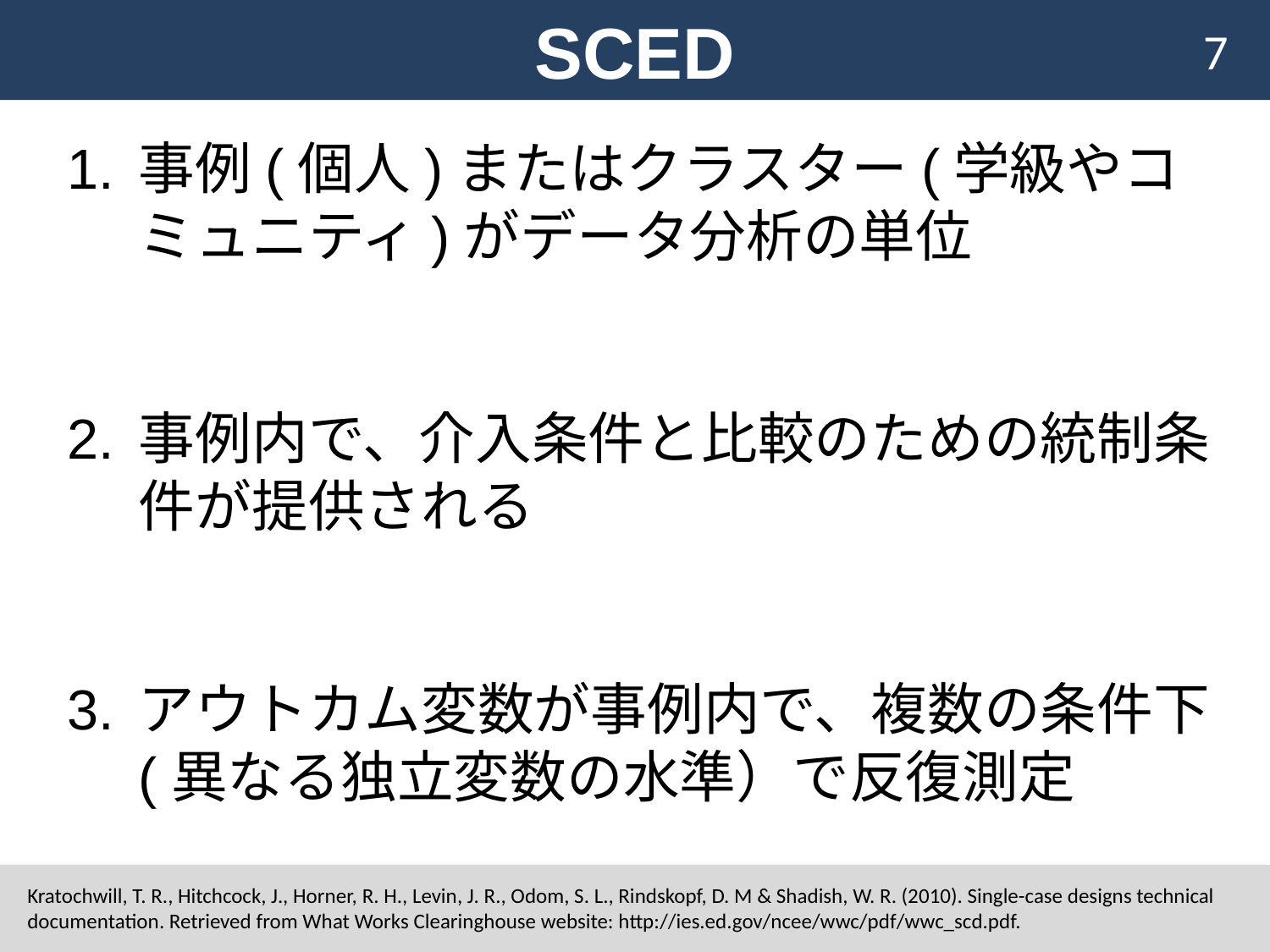

# SCED
7
事例(個人)またはクラスター(学級やコミュニティ)がデータ分析の単位

事例内で、介入条件と比較のための統制条件が提供される
アウトカム変数が事例内で、複数の条件下(異なる独立変数の水準）で反復測定

Kratochwill, T. R., Hitchcock, J., Horner, R. H., Levin, J. R., Odom, S. L., Rindskopf, D. M & Shadish, W. R. (2010). Single-case designs technical documentation. Retrieved from What Works Clearinghouse website: http://ies.ed.gov/ncee/wwc/pdf/wwc_scd.pdf.